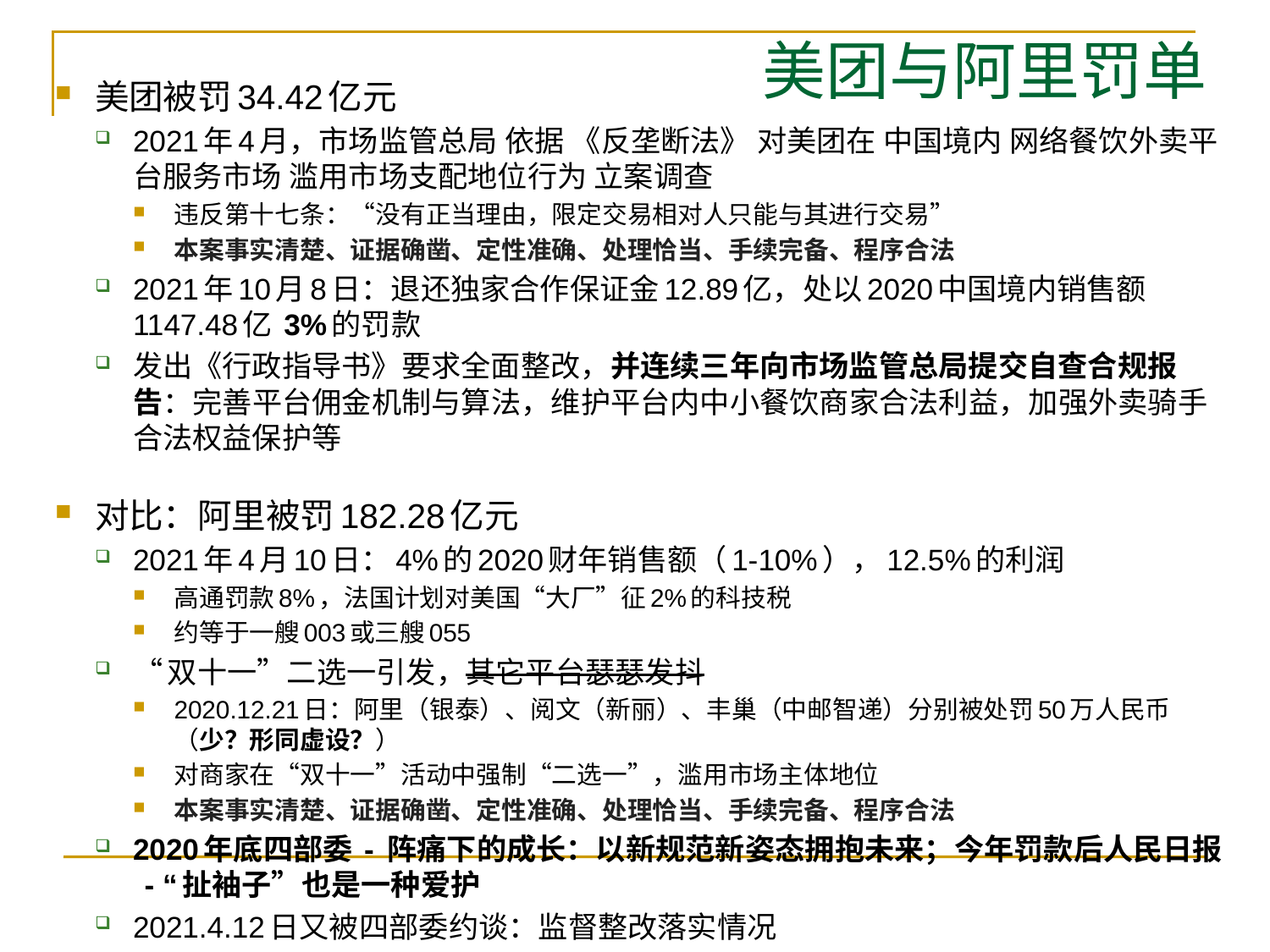

# 美团与阿里罚单
美团被罚34.42亿元
2021年4月，市场监管总局 依据 《反垄断法》 对美团在 中国境内 网络餐饮外卖平台服务市场 滥用市场支配地位行为 立案调查
违反第十七条：“没有正当理由，限定交易相对人只能与其进行交易”
本案事实清楚、证据确凿、定性准确、处理恰当、手续完备、程序合法
2021年10月8日：退还独家合作保证金12.89亿，处以2020中国境内销售额1147.48亿 3%的罚款
发出《行政指导书》要求全面整改，并连续三年向市场监管总局提交自查合规报告：完善平台佣金机制与算法，维护平台内中小餐饮商家合法利益，加强外卖骑手合法权益保护等

对比：阿里被罚182.28亿元
2021年4月10日：4%的2020财年销售额（1-10%），12.5%的利润
高通罚款8%，法国计划对美国“大厂”征2%的科技税
约等于一艘003或三艘055
“双十一”二选一引发，其它平台瑟瑟发抖
2020.12.21日：阿里（银泰）、阅文（新丽）、丰巢（中邮智递）分别被处罚50万人民币（少？形同虚设？）
对商家在“双十一”活动中强制“二选一”，滥用市场主体地位
本案事实清楚、证据确凿、定性准确、处理恰当、手续完备、程序合法
2020年底四部委 - 阵痛下的成长：以新规范新姿态拥抱未来；今年罚款后人民日报 - “扯袖子”也是一种爱护
2021.4.12日又被四部委约谈：监督整改落实情况